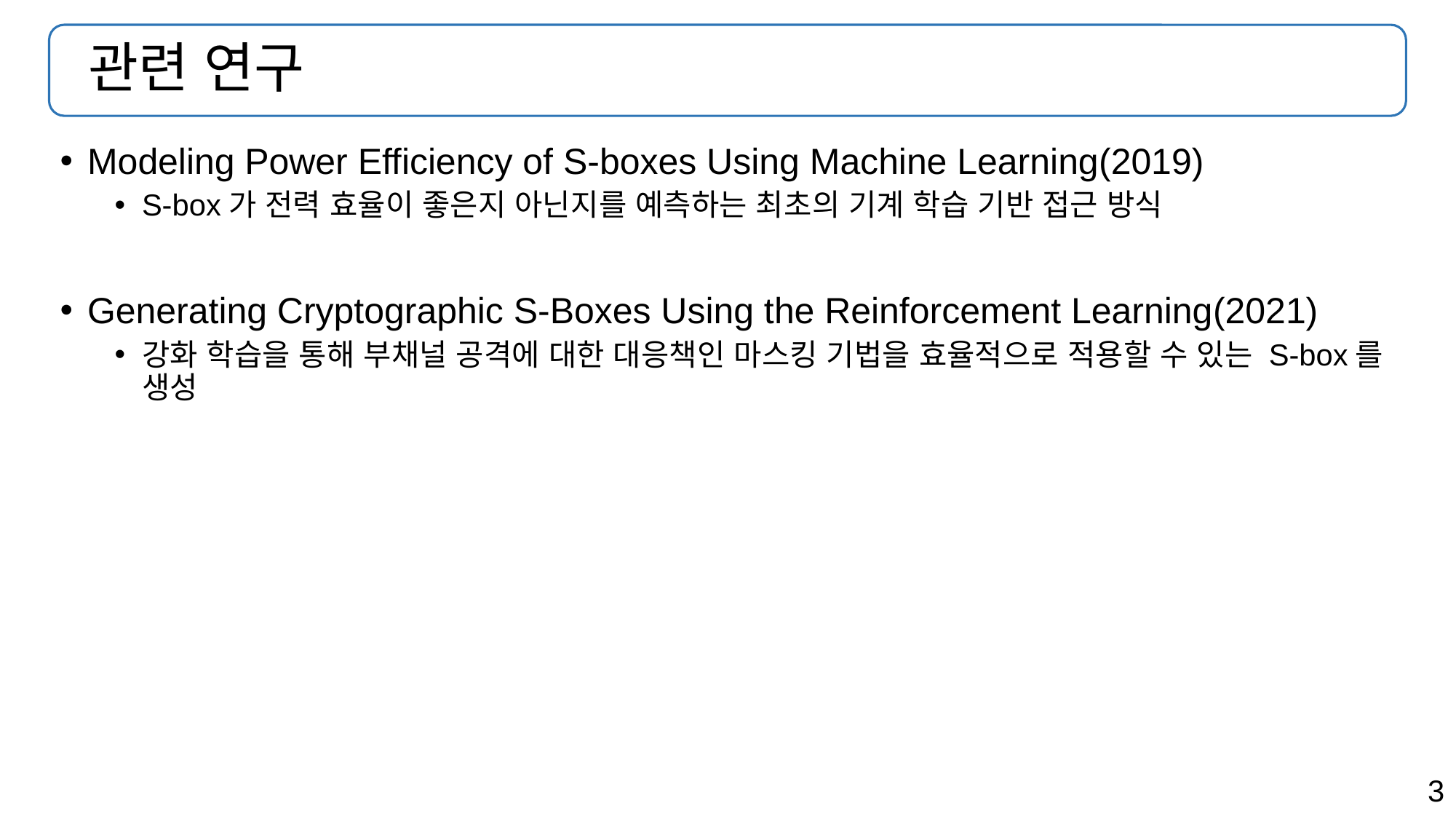

# 관련 연구
Modeling Power Efficiency of S-boxes Using Machine Learning(2019)
S-box가 전력 효율이 좋은지 아닌지를 예측하는 최초의 기계 학습 기반 접근 방식

Generating Cryptographic S-Boxes Using the Reinforcement Learning(2021)
강화 학습을 통해 부채널 공격에 대한 대응책인 마스킹 기법을 효율적으로 적용할 수 있는 S-box를 생성